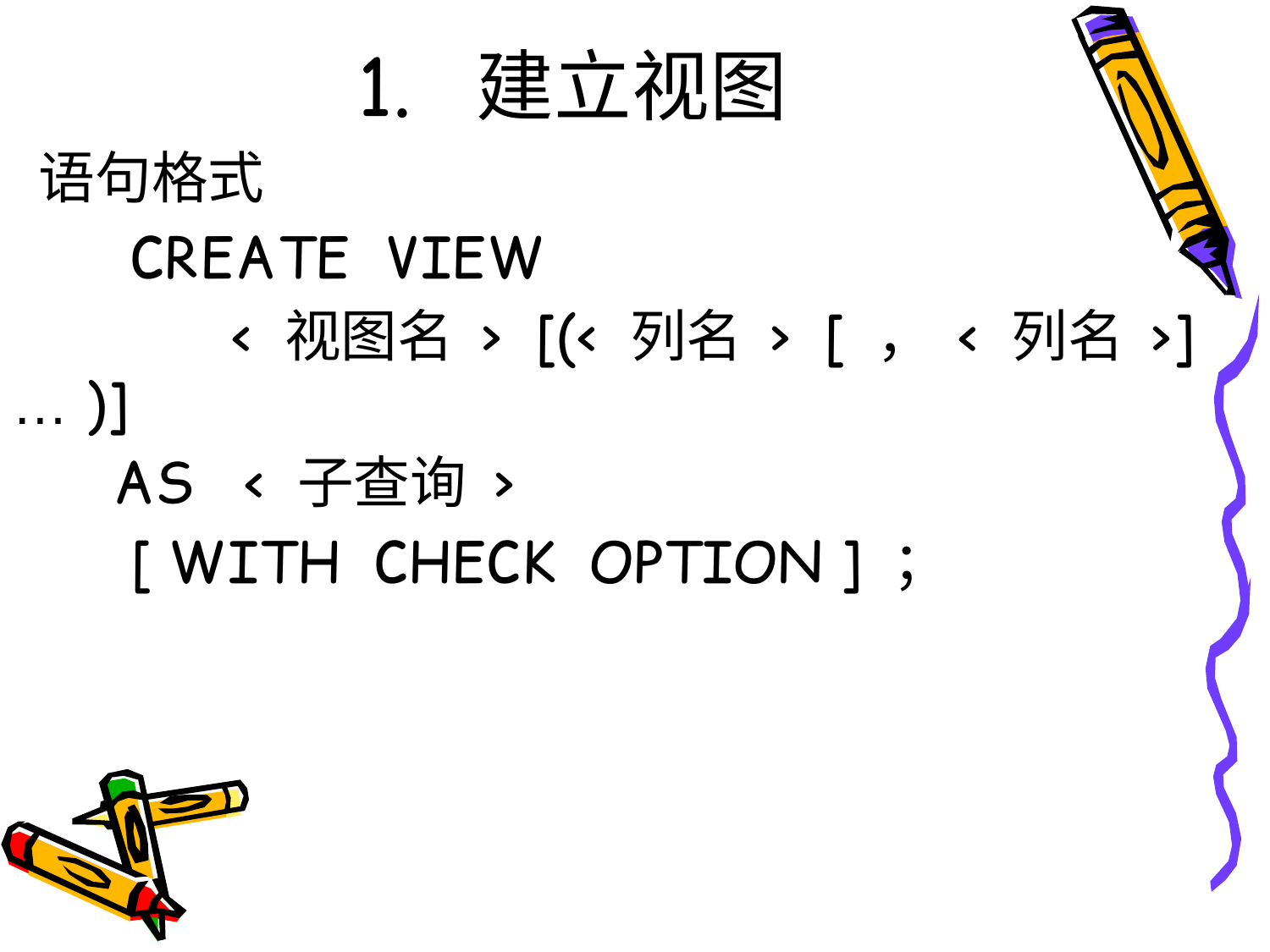

# 1.  建立视图
 语句格式
       CREATE  VIEW
             < 视图名 >  [(< 列名 >  [ ， < 列名 >] … )]
      AS   < 子查询 >
       [ WITH  CHECK  OPTION ] ；